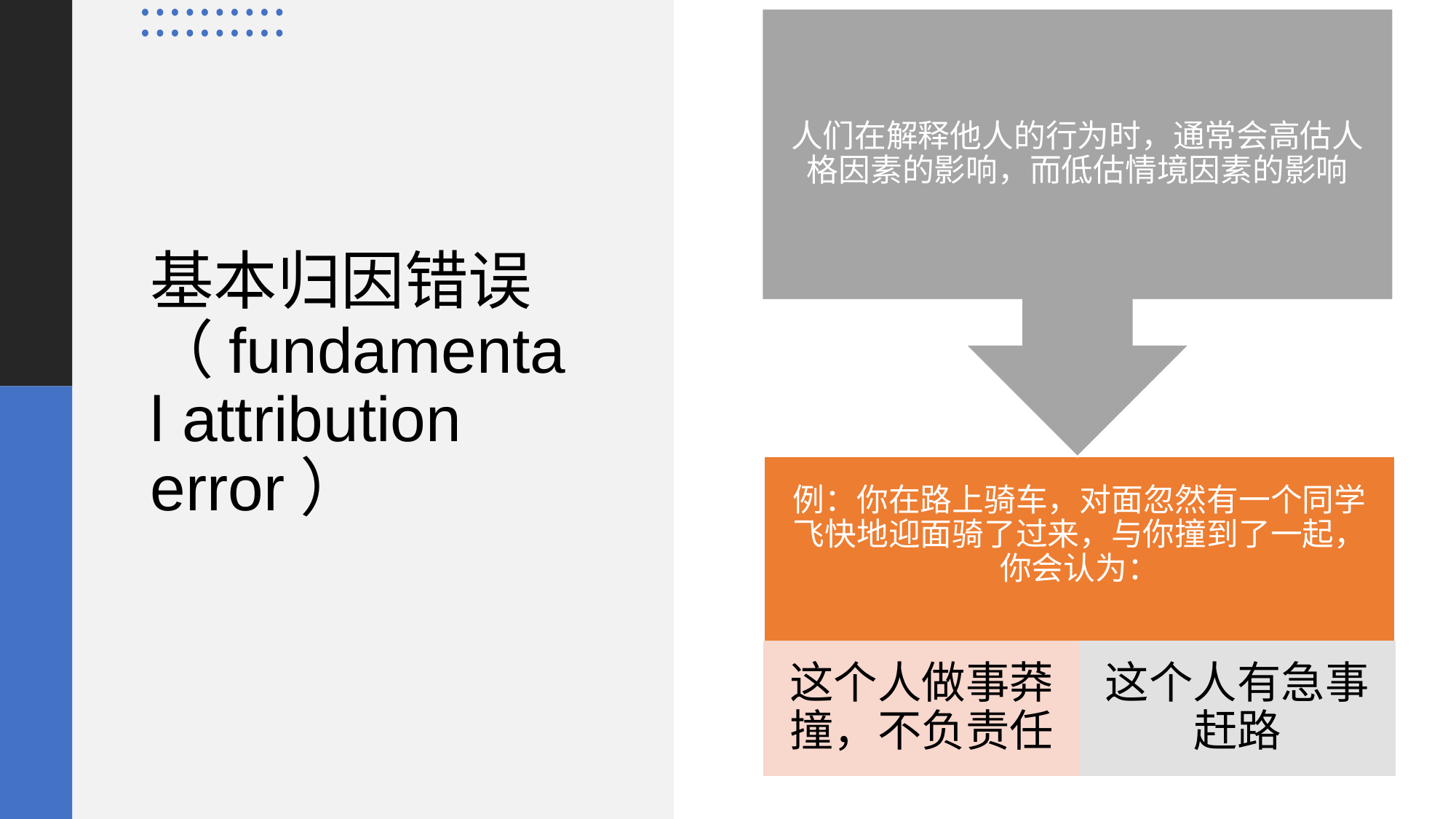

人们在解释他人的行为时，通常会高估人格因素的影响，而低估情境因素的影响
# 基本归因错误（fundamental attribution error）

例：你在路上骑车，对面忽然有一个同学飞快地迎面骑了过来，与你撞到了一起，你会认为：
这个人做事莽撞，不负责任
这个人有急事赶路